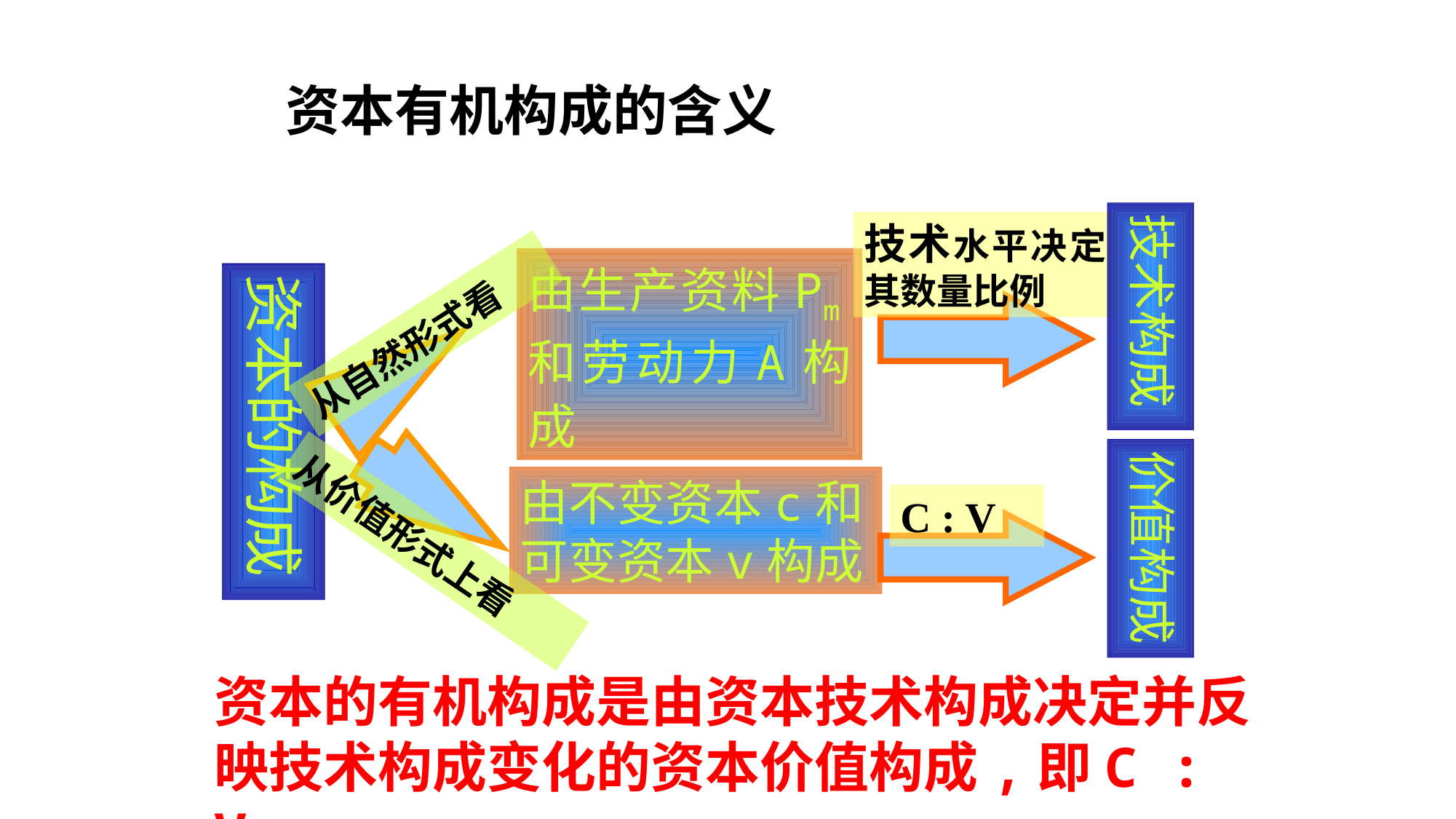

资本有机构成的含义
技术构成
技术水平决定其数量比例

由生产资料Pm和劳动力A构成
资本的构成
从自然形式看

价值构成

从价值形式上看
由不变资本c和可变资本v构成
C : V

资本的有机构成是由资本技术构成决定并反映技术构成变化的资本价值构成,即C : V。